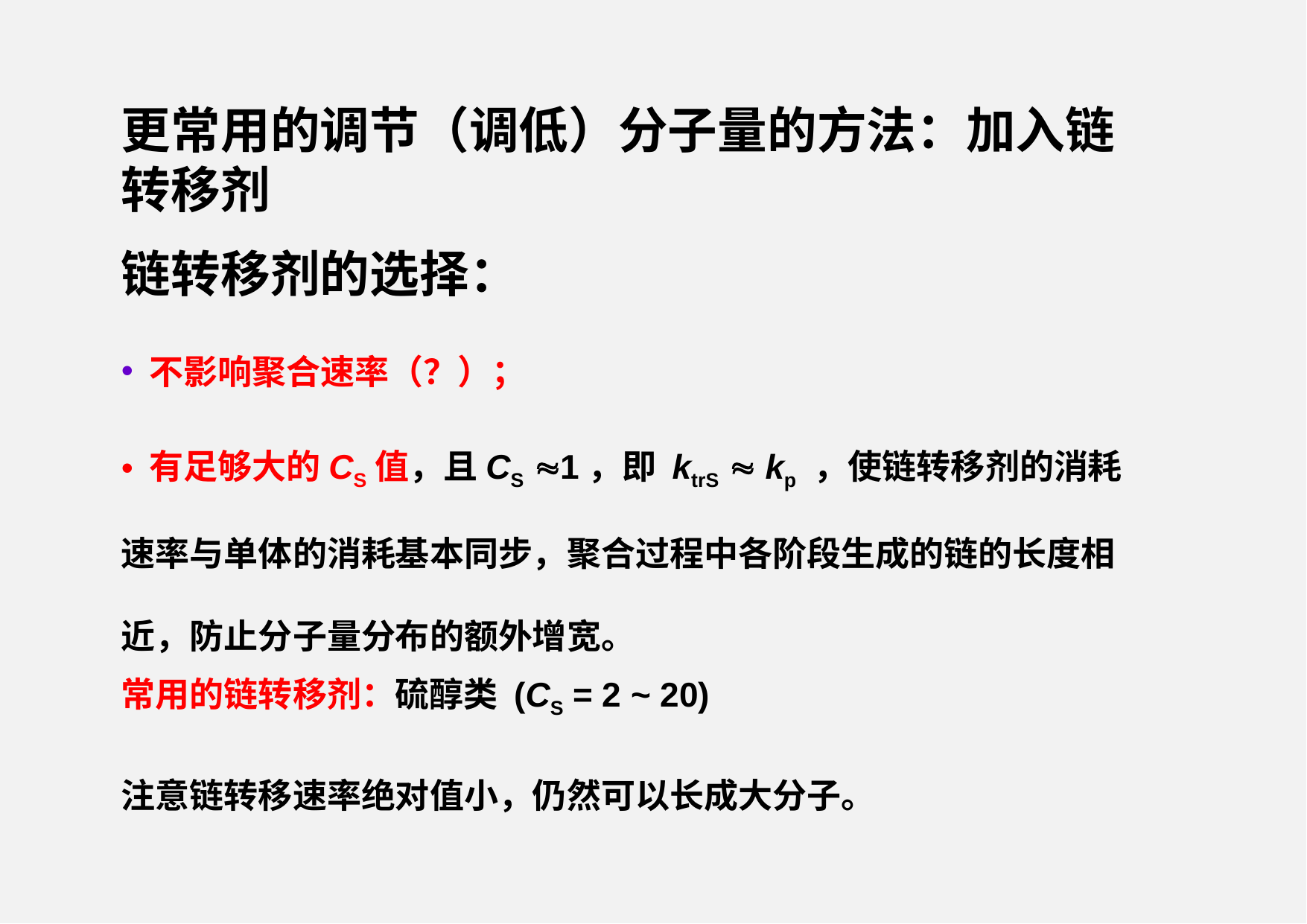

更常用的调节（调低）分子量的方法：加入链转移剂
链转移剂的选择：
 不影响聚合速率（？）；
 有足够大的CS值，且CS ≈1，即 ktrS ≈ kp ，使链转移剂的消耗速率与单体的消耗基本同步，聚合过程中各阶段生成的链的长度相近，防止分子量分布的额外增宽。
常用的链转移剂：硫醇类 (CS = 2 ~ 20)

注意链转移速率绝对值小，仍然可以长成大分子。